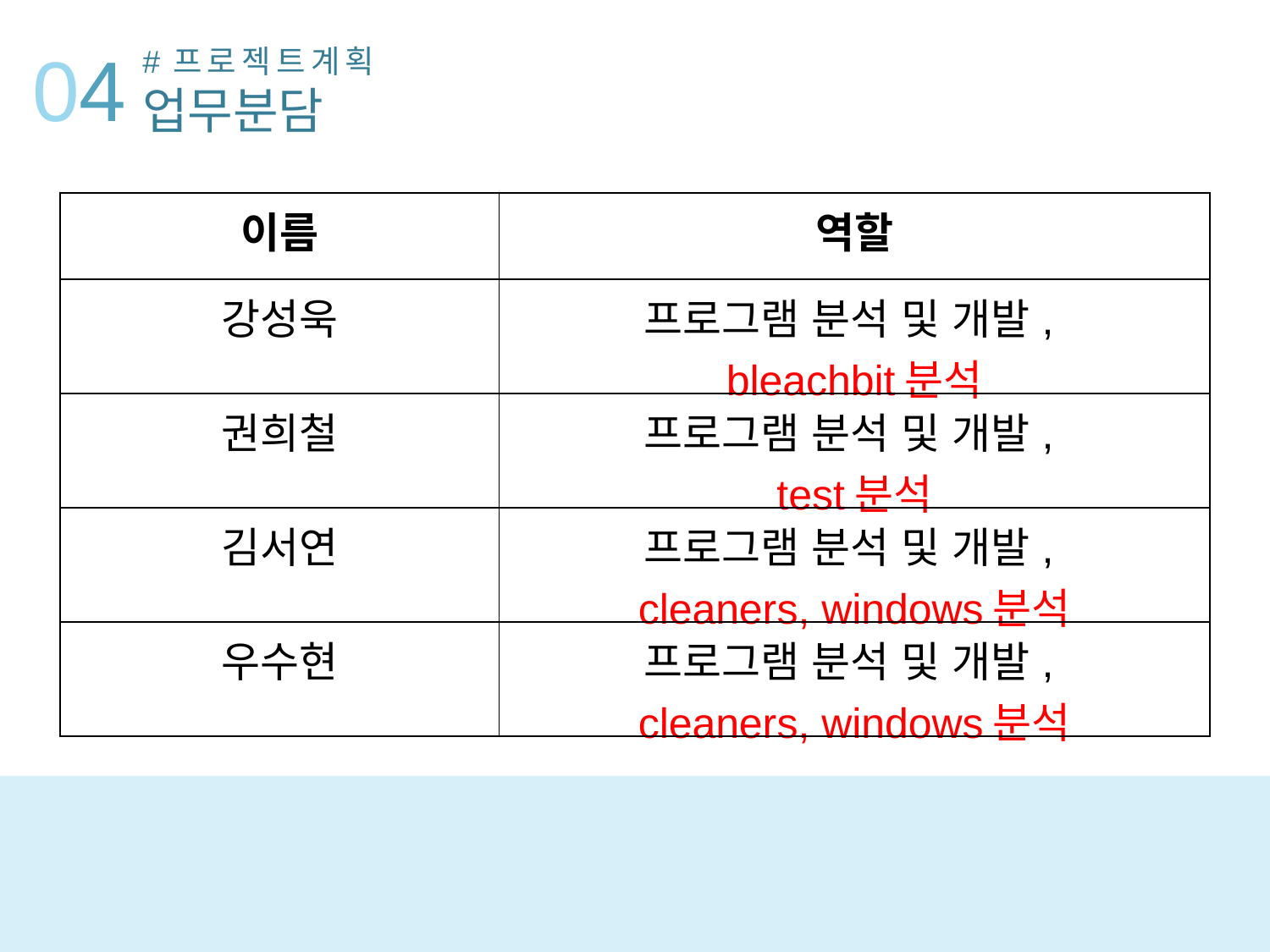

04
#프로젝트계획
업무분담
| 이름 | 역할 |
| --- | --- |
| 강성욱 | 프로그램 분석 및 개발, bleachbit분석 |
| 권희철 | 프로그램 분석 및 개발, test분석 |
| 김서연 | 프로그램 분석 및 개발, cleaners, windows분석 |
| 우수현 | 프로그램 분석 및 개발, cleaners, windows분석 |